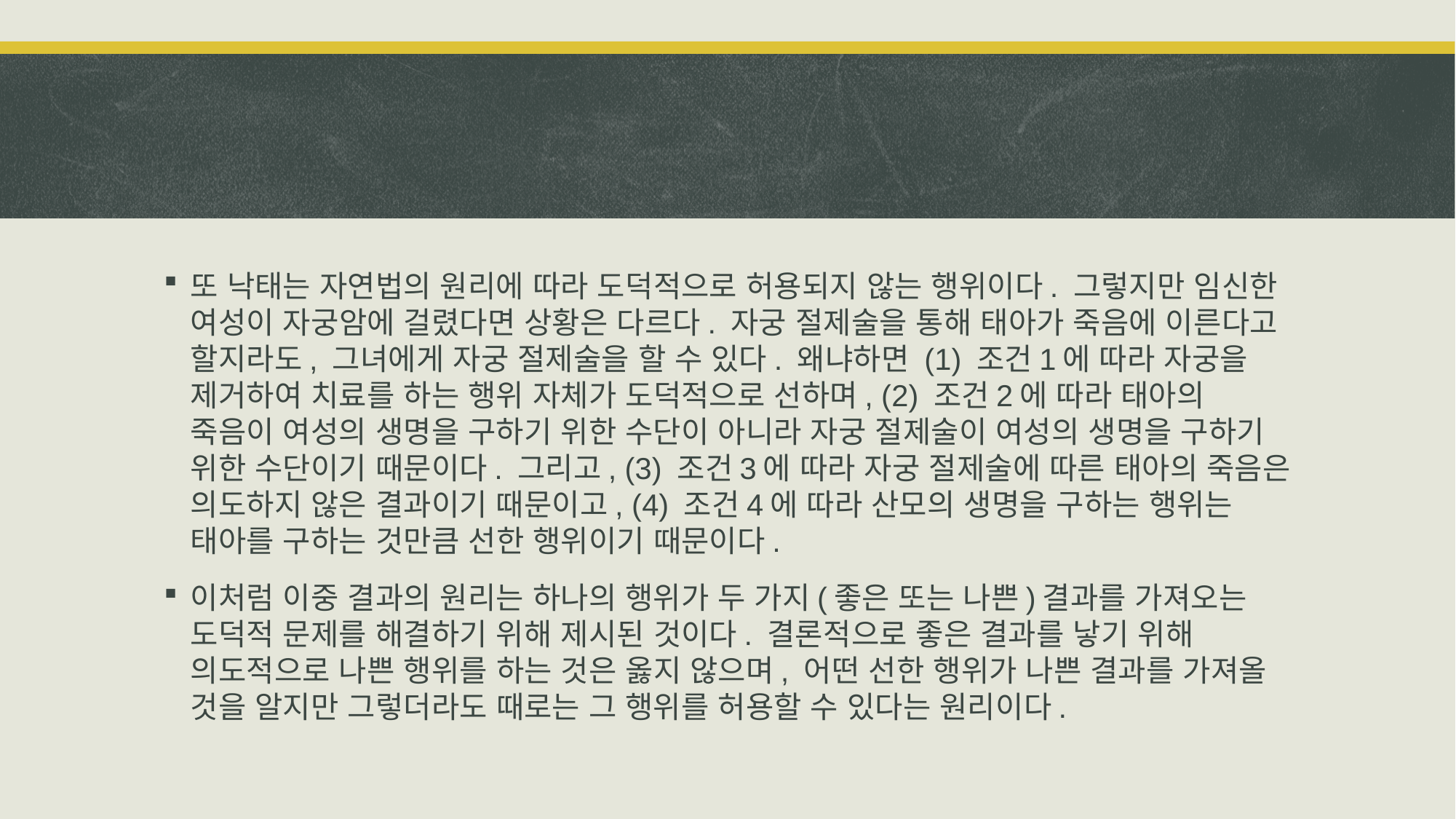

#
또 낙태는 자연법의 원리에 따라 도덕적으로 허용되지 않는 행위이다. 그렇지만 임신한 여성이 자궁암에 걸렸다면 상황은 다르다. 자궁 절제술을 통해 태아가 죽음에 이른다고 할지라도, 그녀에게 자궁 절제술을 할 수 있다. 왜냐하면 (1) 조건1에 따라 자궁을 제거하여 치료를 하는 행위 자체가 도덕적으로 선하며, (2) 조건2에 따라 태아의 죽음이 여성의 생명을 구하기 위한 수단이 아니라 자궁 절제술이 여성의 생명을 구하기 위한 수단이기 때문이다. 그리고, (3) 조건3에 따라 자궁 절제술에 따른 태아의 죽음은 의도하지 않은 결과이기 때문이고, (4) 조건4에 따라 산모의 생명을 구하는 행위는 태아를 구하는 것만큼 선한 행위이기 때문이다.
이처럼 이중 결과의 원리는 하나의 행위가 두 가지(좋은 또는 나쁜)결과를 가져오는 도덕적 문제를 해결하기 위해 제시된 것이다. 결론적으로 좋은 결과를 낳기 위해 의도적으로 나쁜 행위를 하는 것은 옳지 않으며, 어떤 선한 행위가 나쁜 결과를 가져올 것을 알지만 그렇더라도 때로는 그 행위를 허용할 수 있다는 원리이다.